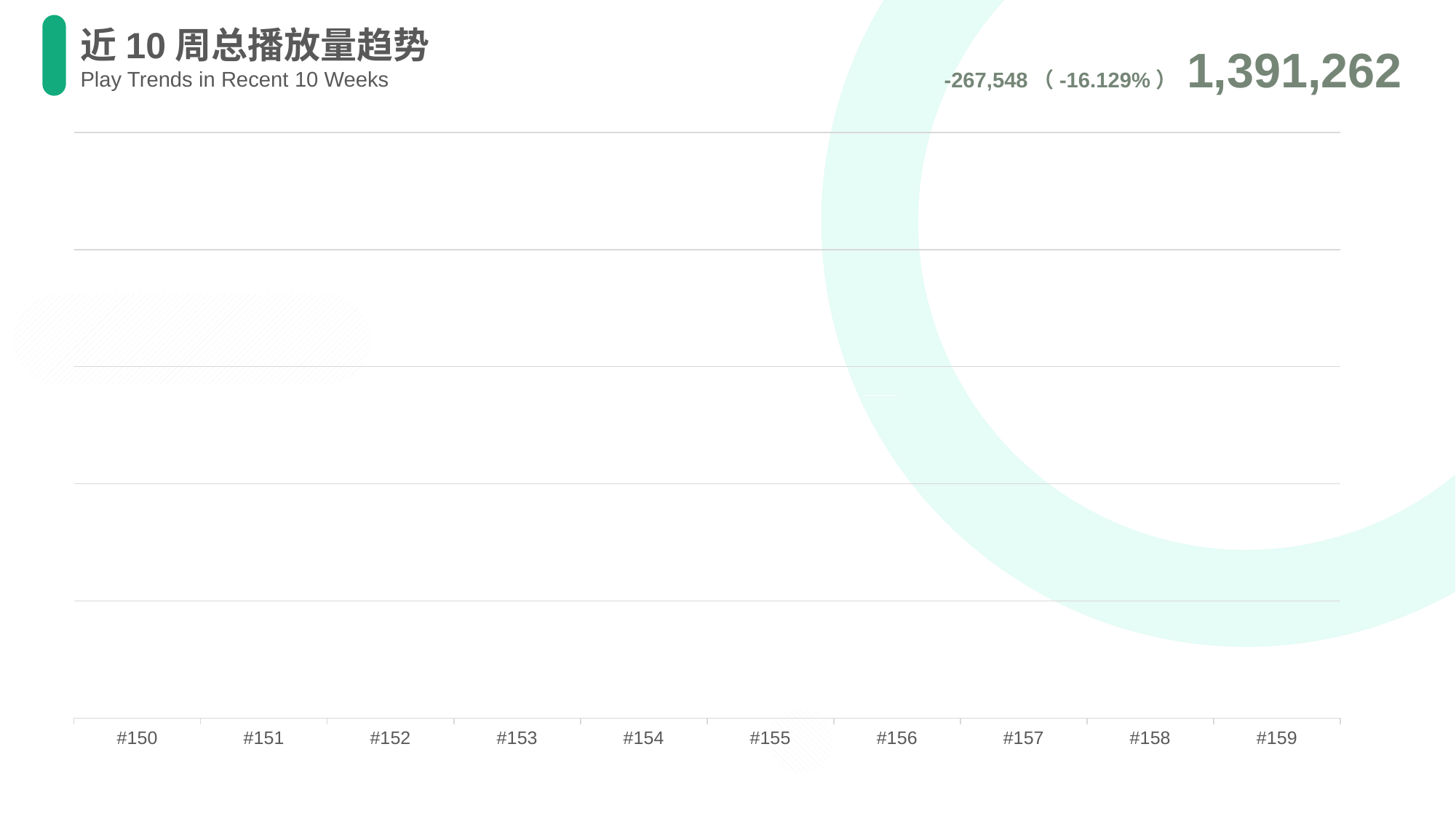

近10周总播放量趋势
Play Trends in Recent 10 Weeks
-267,548（-16.129%） 1,391,262

[unsupported chart]